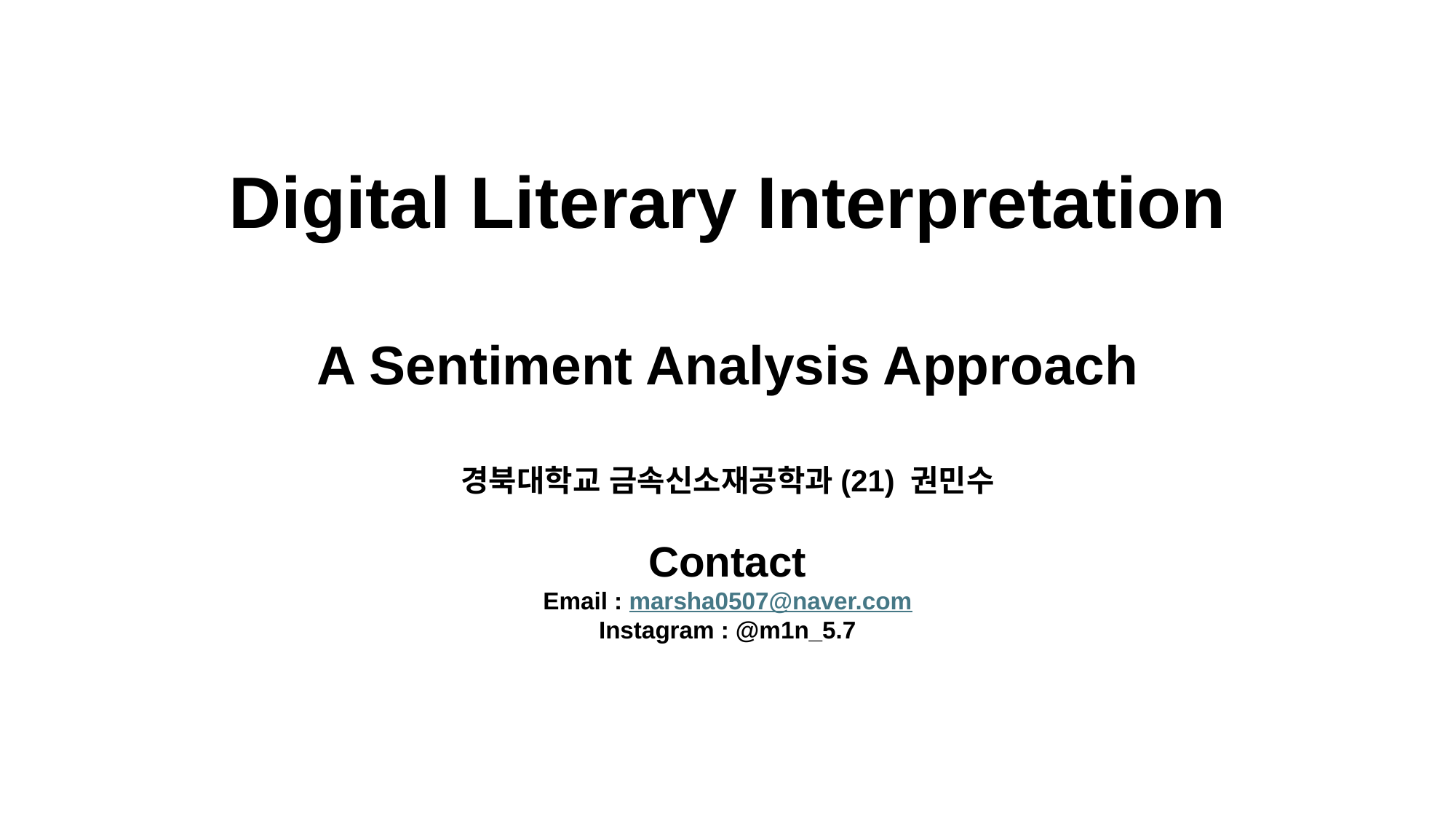

Digital Literary Interpretation
A Sentiment Analysis Approach

경북대학교 금속신소재공학과(21) 권민수

Contact
Email : marsha0507@naver.com
Instagram : @m1n_5.7